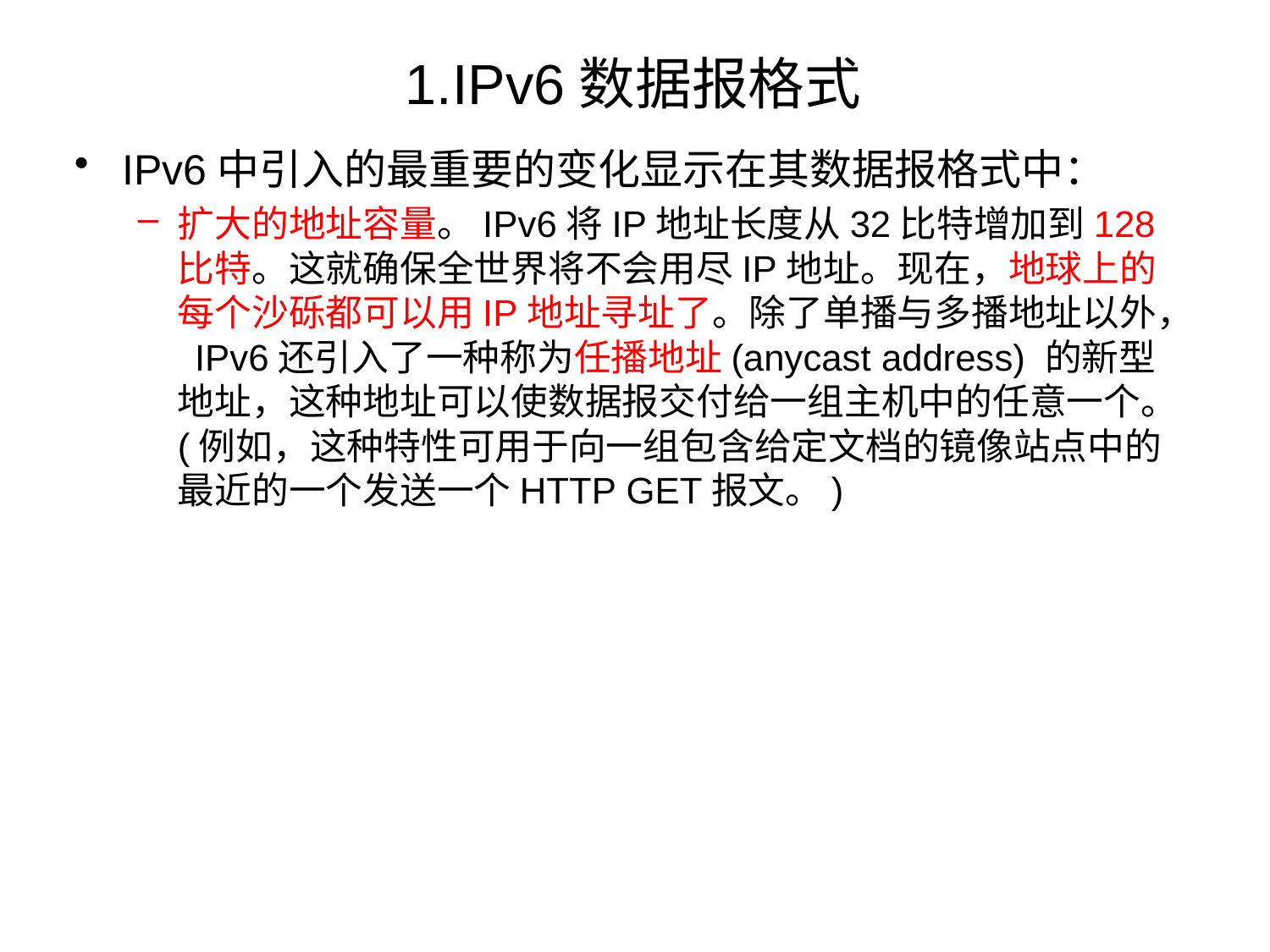

# 1.IPv6数据报格式
IPv6中引入的最重要的变化显示在其数据报格式中：
扩大的地址容量。IPv6将IP地址长度从32比特增加到128比特。这就确保全世界将不会用尽IP地址。现在，地球上的每个沙砾都可以用IP地址寻址了。除了单播与多播地址以外， IPv6还引入了一种称为任播地址(anycast address) 的新型地址，这种地址可以使数据报交付给一组主机中的任意一个。(例如，这种特性可用于向一组包含给定文档的镜像站点中的最近的一个发送一个HTTP GET报文。)